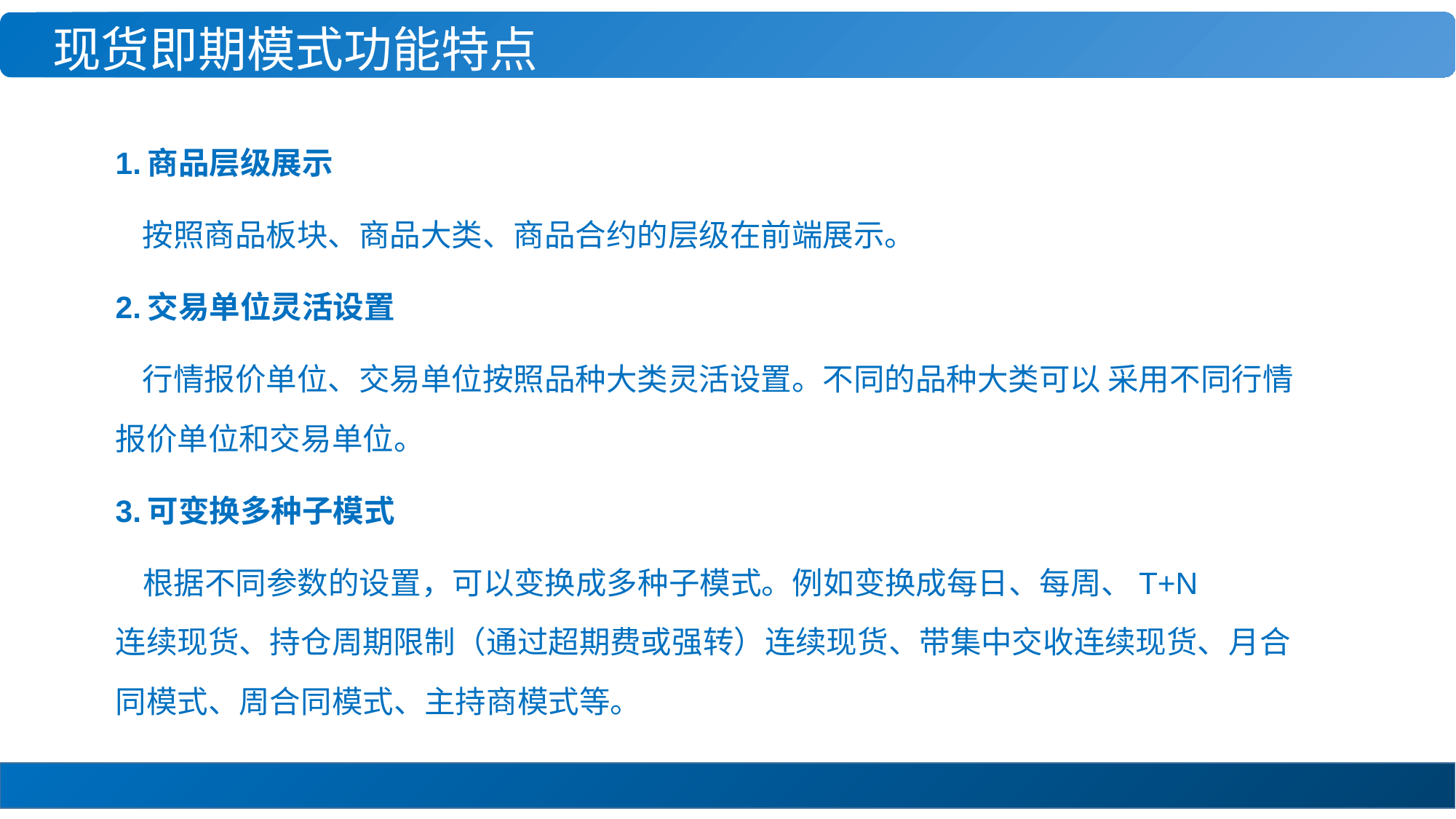

现货即期模式功能特点

1.商品层级展示
   按照商品板块、商品大类、商品合约的层级在前端展示。
2.交易单位灵活设置
   行情报价单位、交易单位按照品种大类灵活设置。不同的品种大类可以 采用不同行情报价单位和交易单位。
3.可变换多种子模式
   根据不同参数的设置，可以变换成多种子模式。例如变换成每日、每周、T+N
连续现货、持仓周期限制（通过超期费或强转）连续现货、带集中交收连续现货、月合同模式、周合同模式、主持商模式等。